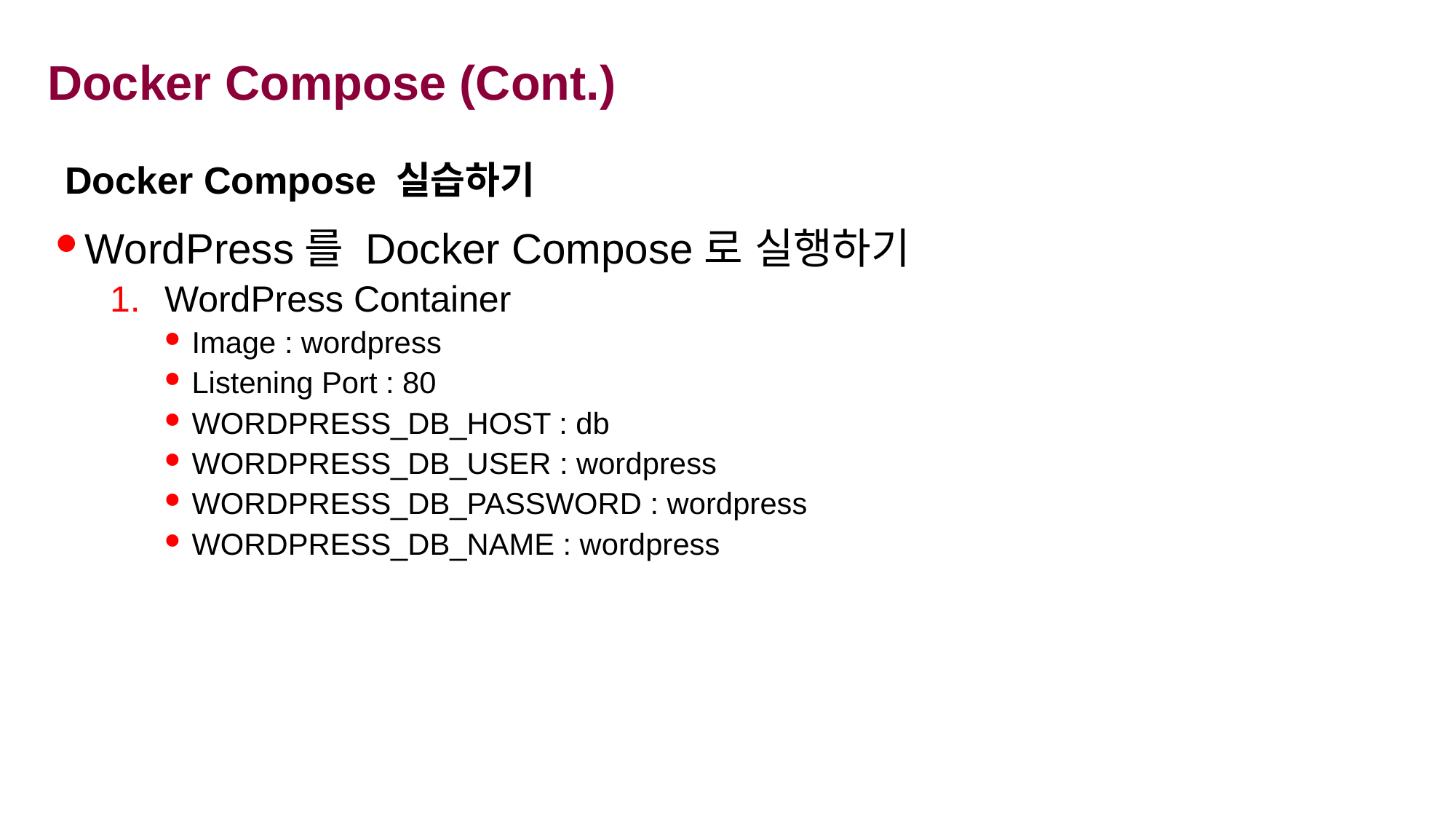

# Docker Compose (Cont.)
Docker Compose 실습하기
WordPress를 Docker Compose로 실행하기
WordPress Container
Image : wordpress
Listening Port : 80
WORDPRESS_DB_HOST : db
WORDPRESS_DB_USER : wordpress
WORDPRESS_DB_PASSWORD : wordpress
WORDPRESS_DB_NAME : wordpress